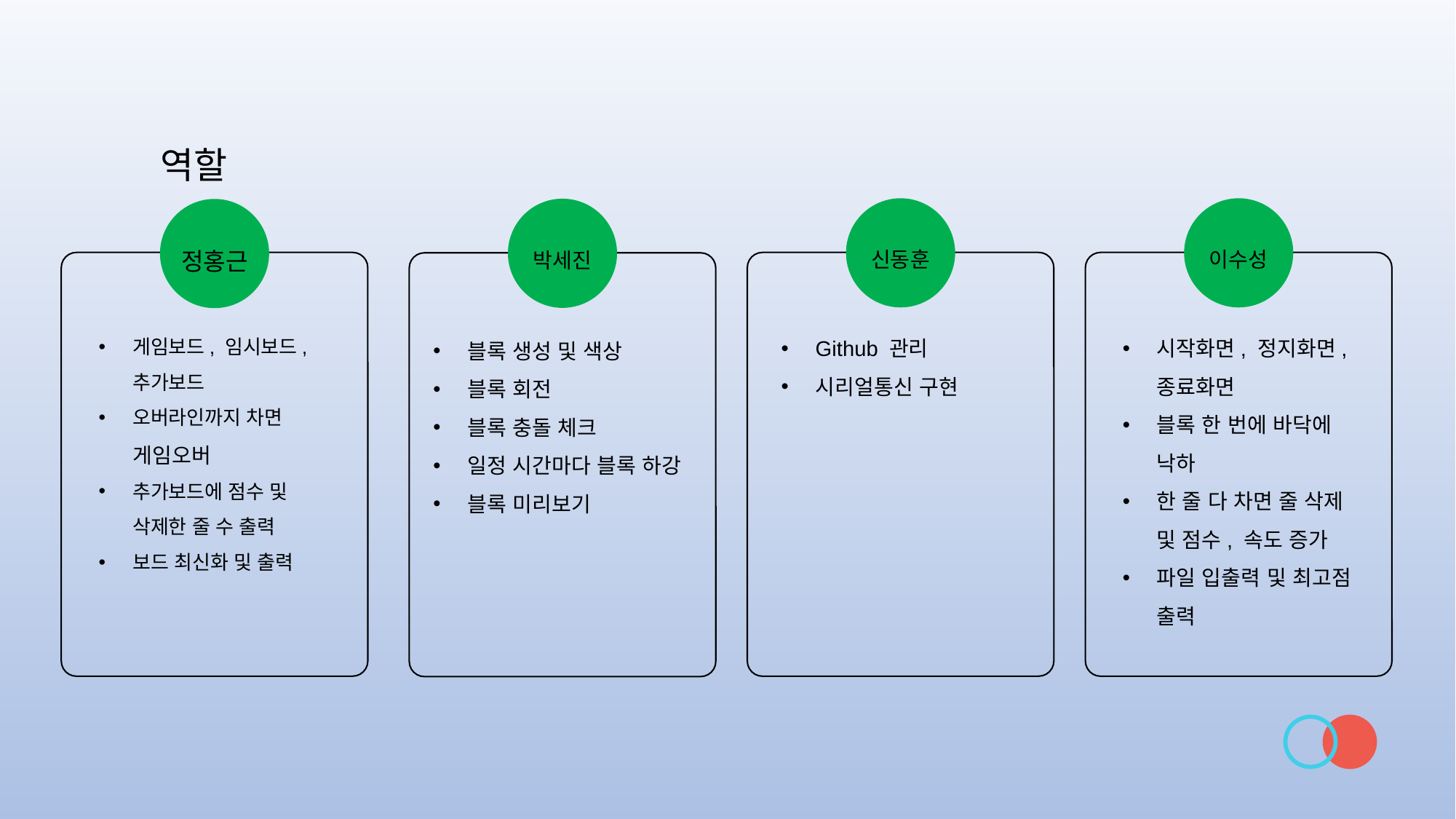

역할
신동훈

Github 관리
시리얼통신 구현

이수성

시작화면, 정지화면,
종료화면
블록 한 번에 바닥에 낙하
한 줄 다 차면 줄 삭제 및 점수, 속도 증가
파일 입출력 및 최고점 출력
박세진

블록 생성 및 색상
블록 회전
블록 충돌 체크
일정 시간마다 블록 하강
블록 미리보기
정홍근

게임보드, 임시보드,
추가보드
오버라인까지 차면
게임오버
추가보드에 점수 및
삭제한 줄 수 출력
보드 최신화 및 출력